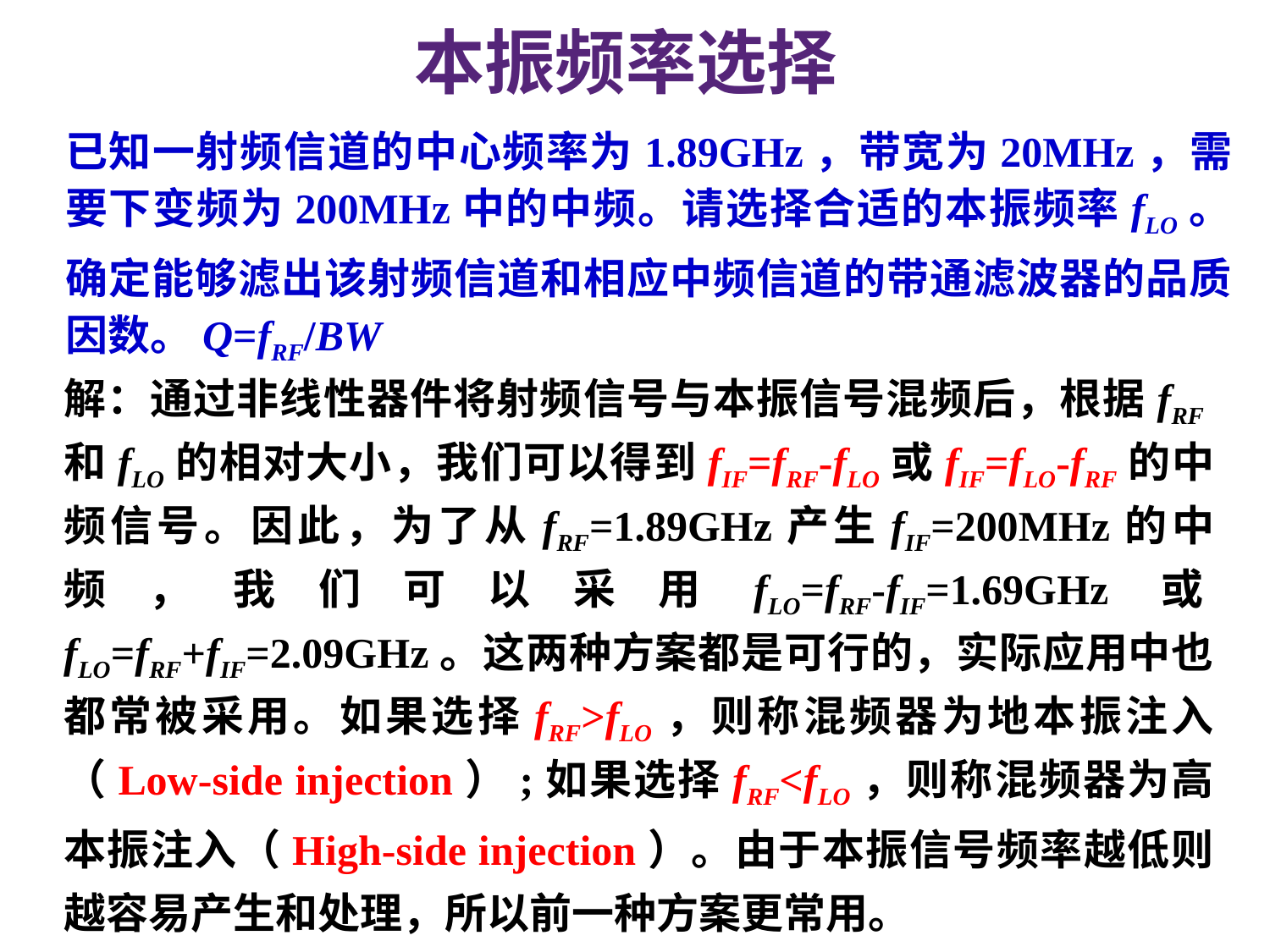

# 本振频率选择
已知一射频信道的中心频率为1.89GHz，带宽为20MHz，需要下变频为200MHz中的中频。请选择合适的本振频率fLO。确定能够滤出该射频信道和相应中频信道的带通滤波器的品质因数。Q=fRF/BW
解：通过非线性器件将射频信号与本振信号混频后，根据fRF和fLO的相对大小，我们可以得到fIF=fRF-fLO或fIF=fLO-fRF的中频信号。因此，为了从fRF=1.89GHz产生fIF=200MHz的中频，我们可以采用fLO=fRF-fIF=1.69GHz或fLO=fRF+fIF=2.09GHz。这两种方案都是可行的，实际应用中也都常被采用。如果选择fRF>fLO，则称混频器为地本振注入（Low-side injection）;如果选择fRF<fLO，则称混频器为高本振注入（High-side injection）。由于本振信号频率越低则越容易产生和处理，所以前一种方案更常用。